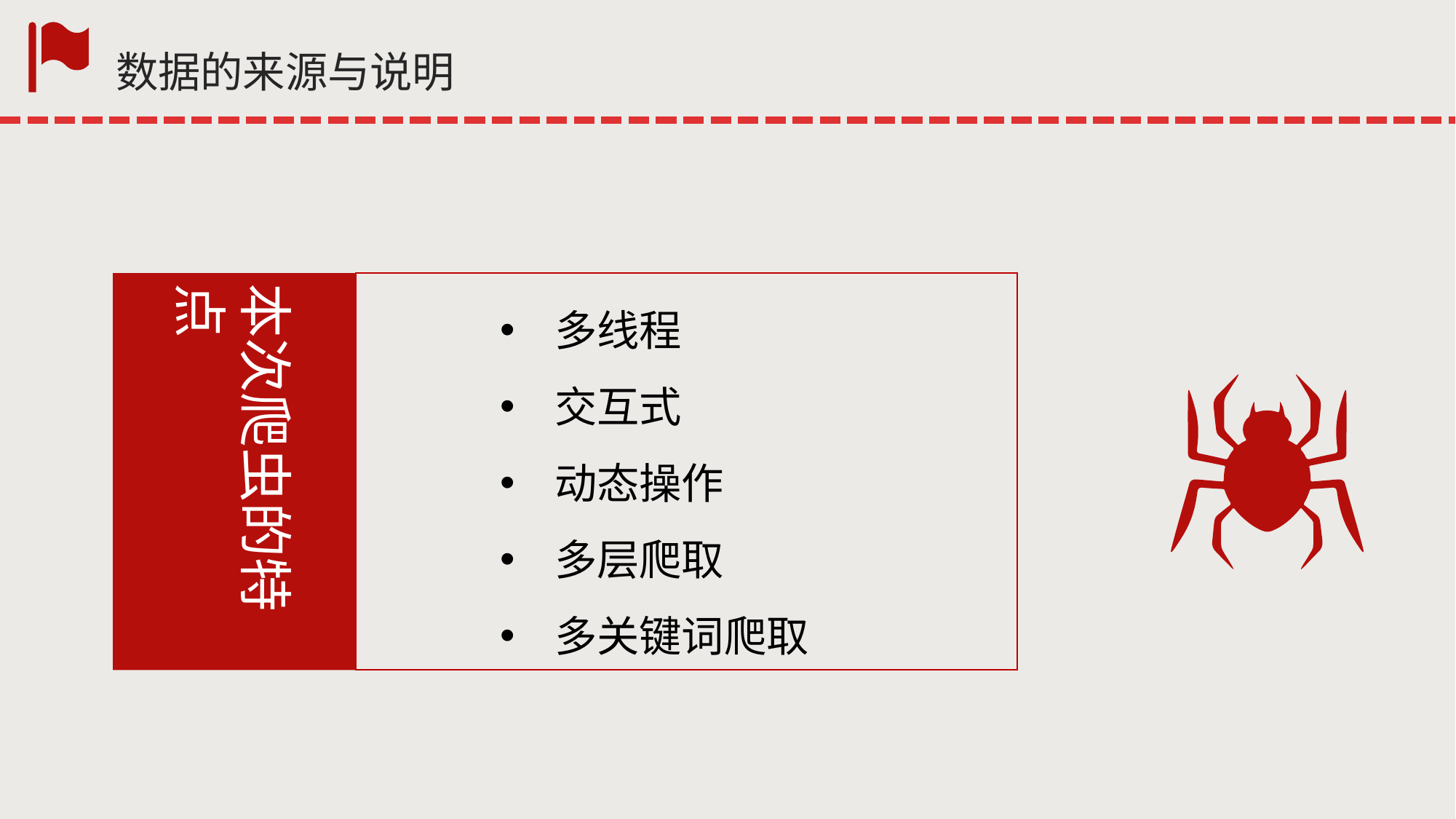

数据的来源与说明

本次爬虫的特点

多线程
交互式
动态操作
多层爬取
多关键词爬取